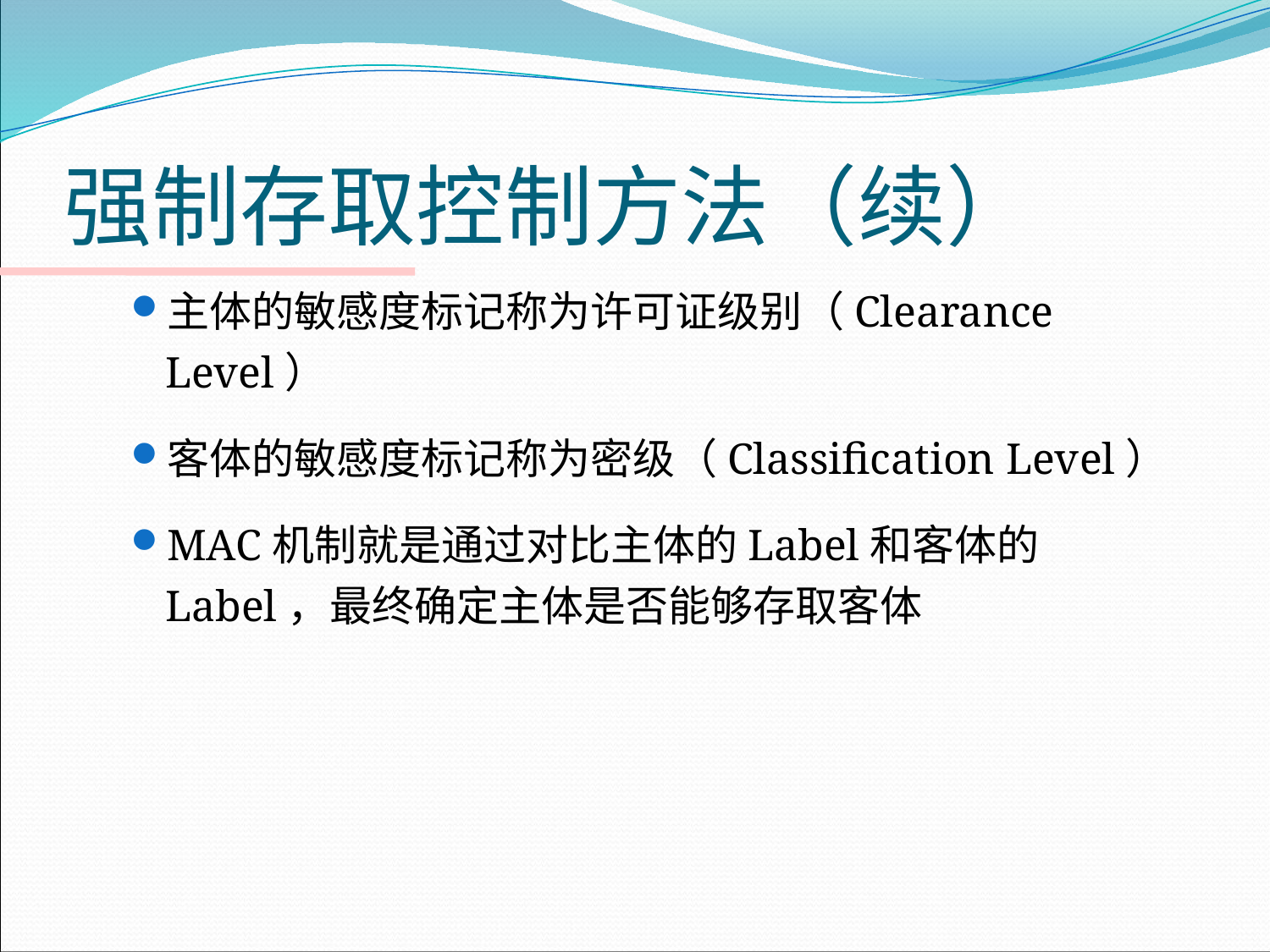

# 强制存取控制方法（续）
主体的敏感度标记称为许可证级别（Clearance Level）
客体的敏感度标记称为密级（Classification Level）
MAC机制就是通过对比主体的Label和客体的Label，最终确定主体是否能够存取客体

450